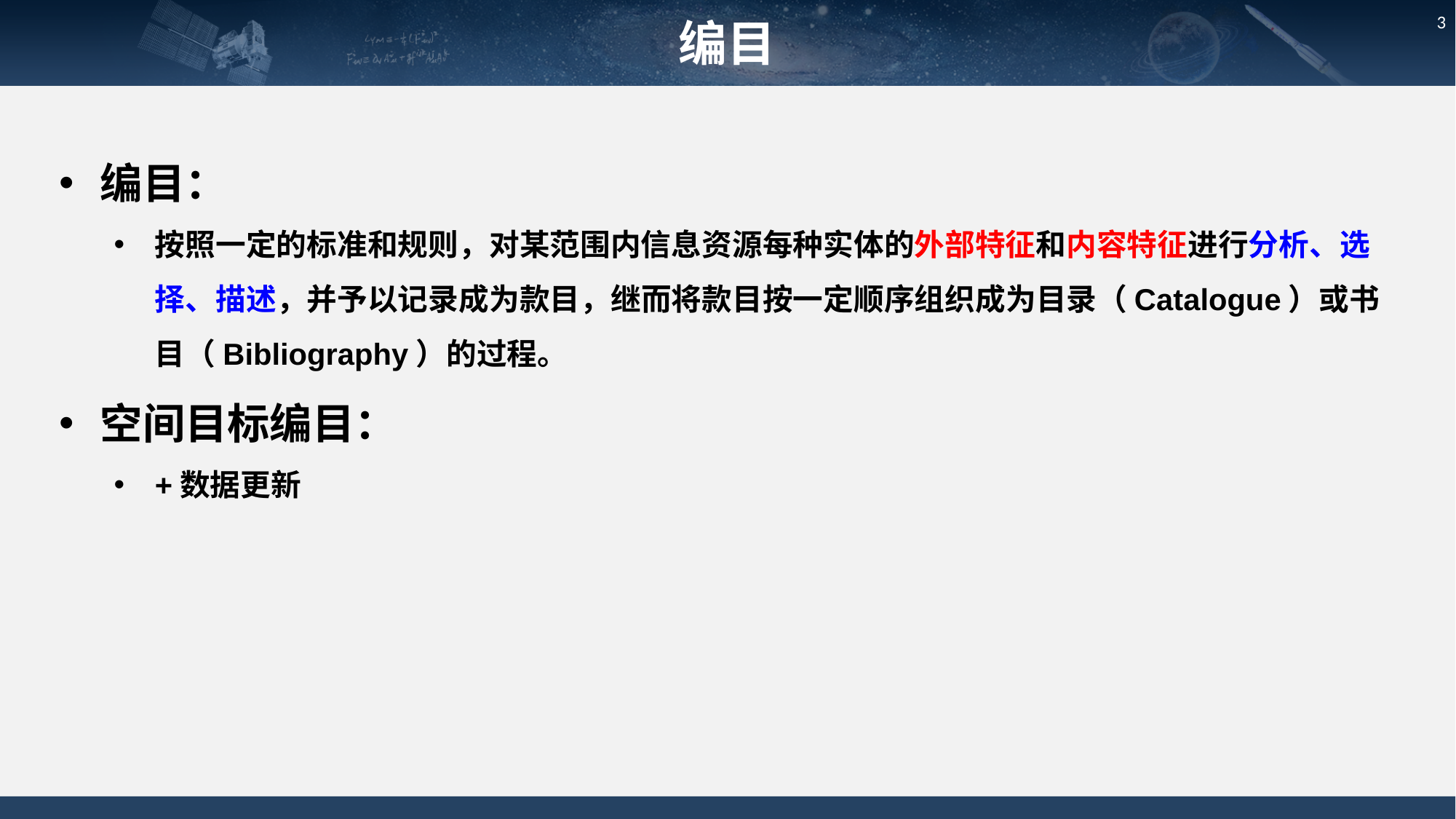

编目
3
编目：
按照一定的标准和规则，对某范围内信息资源每种实体的外部特征和内容特征进行分析、选择、描述，并予以记录成为款目，继而将款目按一定顺序组织成为目录（Catalogue）或书目（Bibliography）的过程。
空间目标编目：
+数据更新